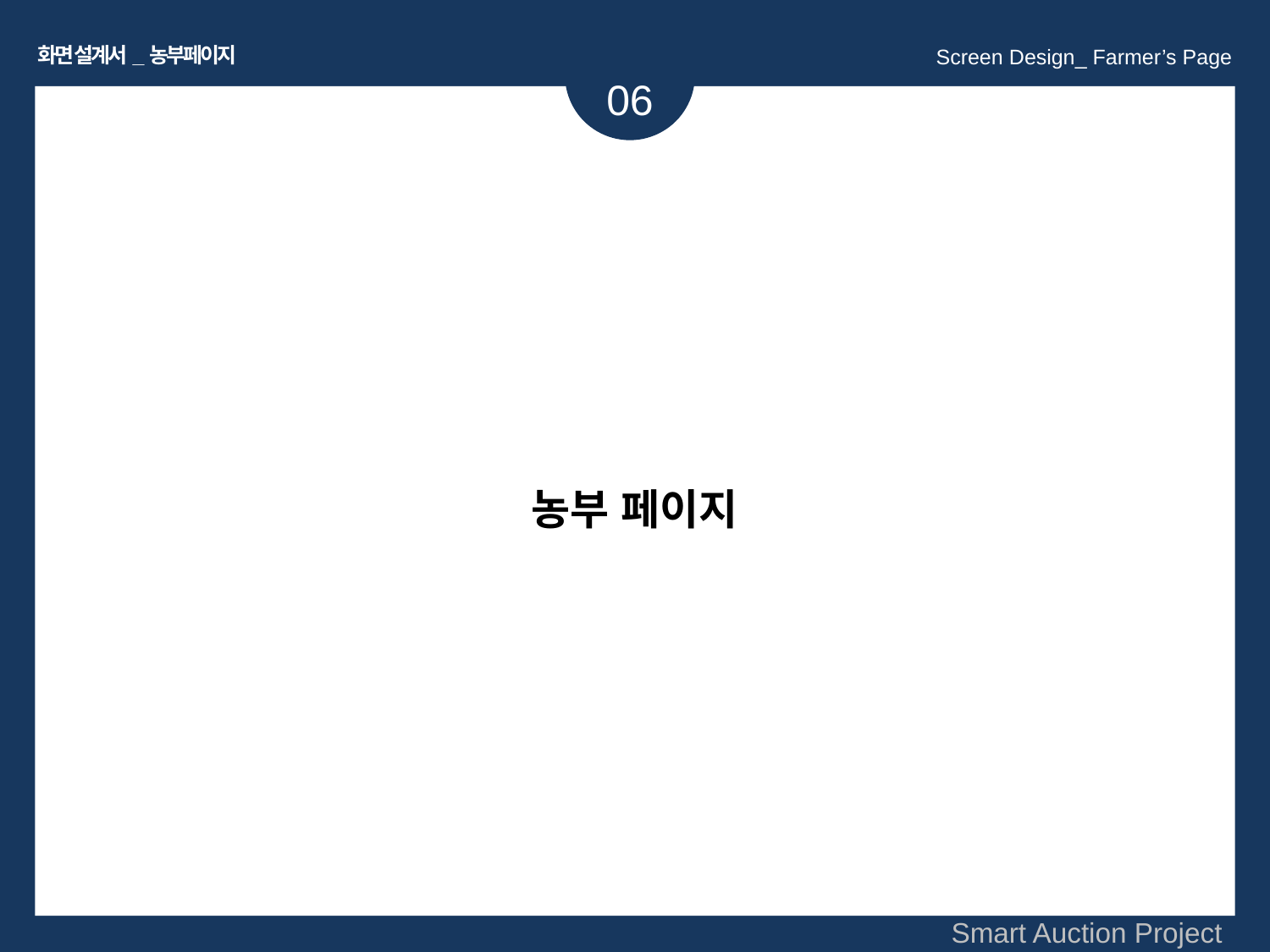

화면 설계서_농부페이지
Screen Design_ Farmer’s Page
06

농부 페이지
Smart Auction Project